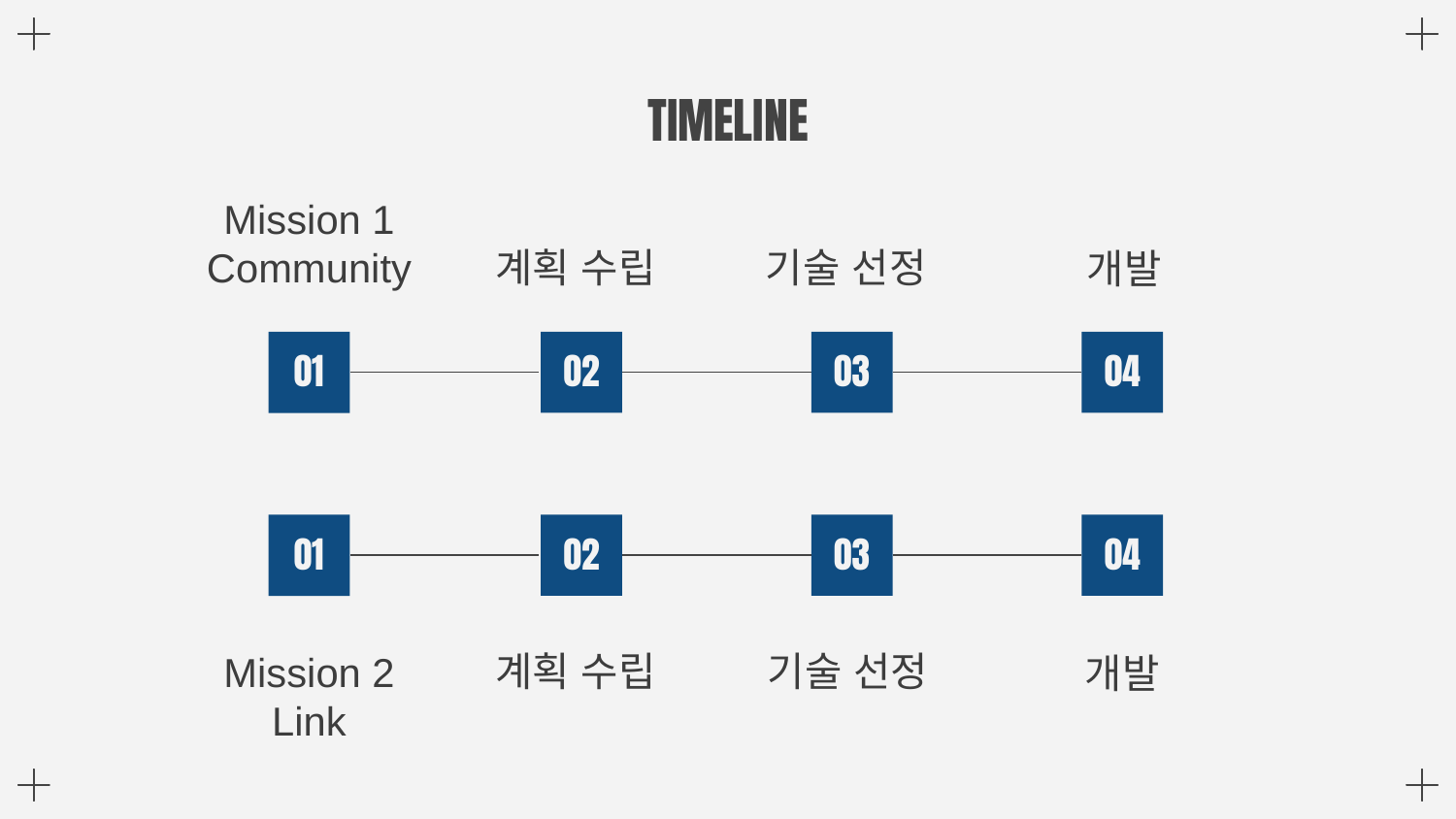

# TIMELINE
기술 선정

Mission 1
Community
계획 수립
개발
02
03
04
01
02
03
04
01
계획 수립

기술 선정

Mission 2
Link
개발